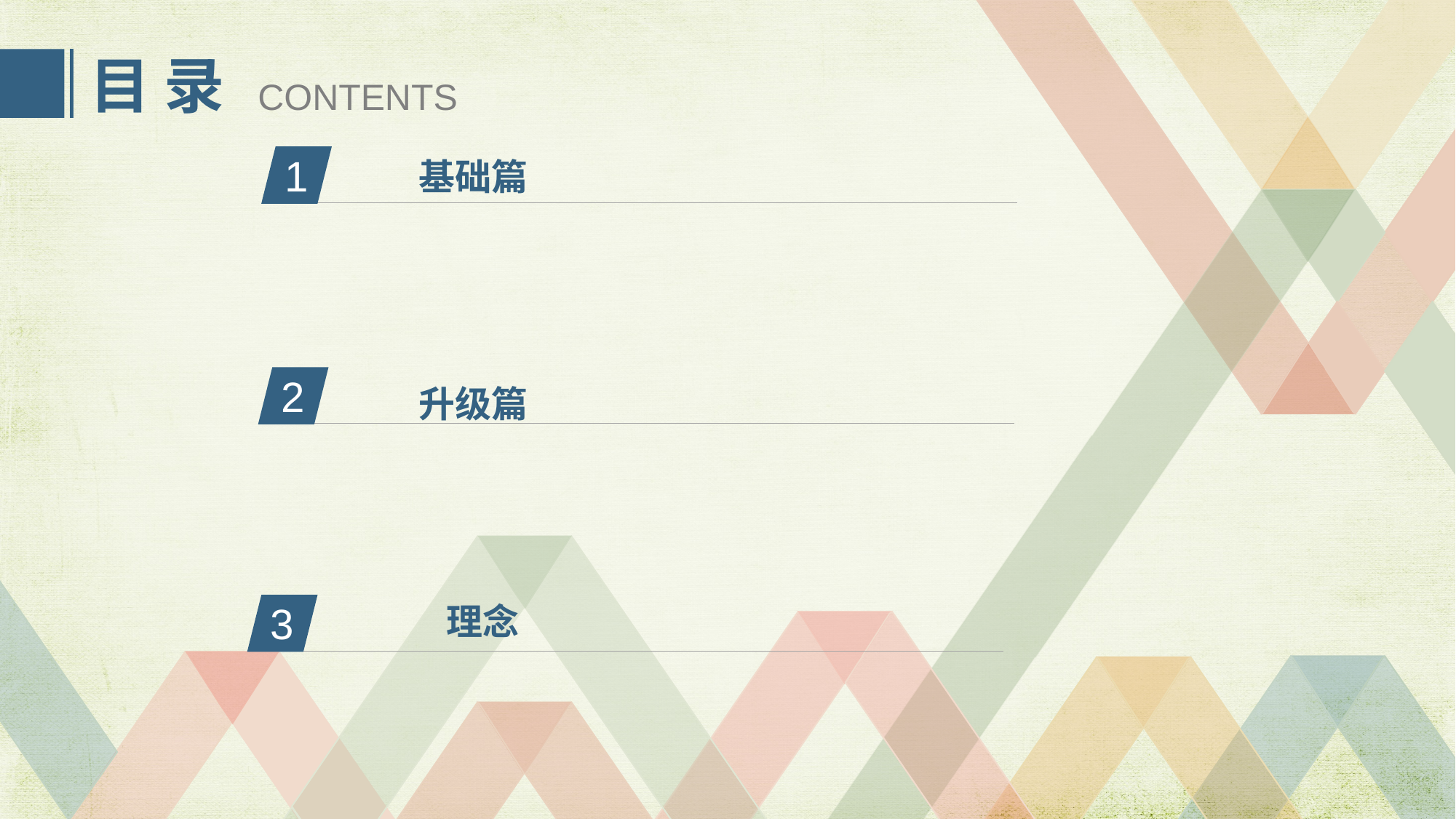

目 录

CONTENTS

1

基础篇

升级篇
2

3

理念